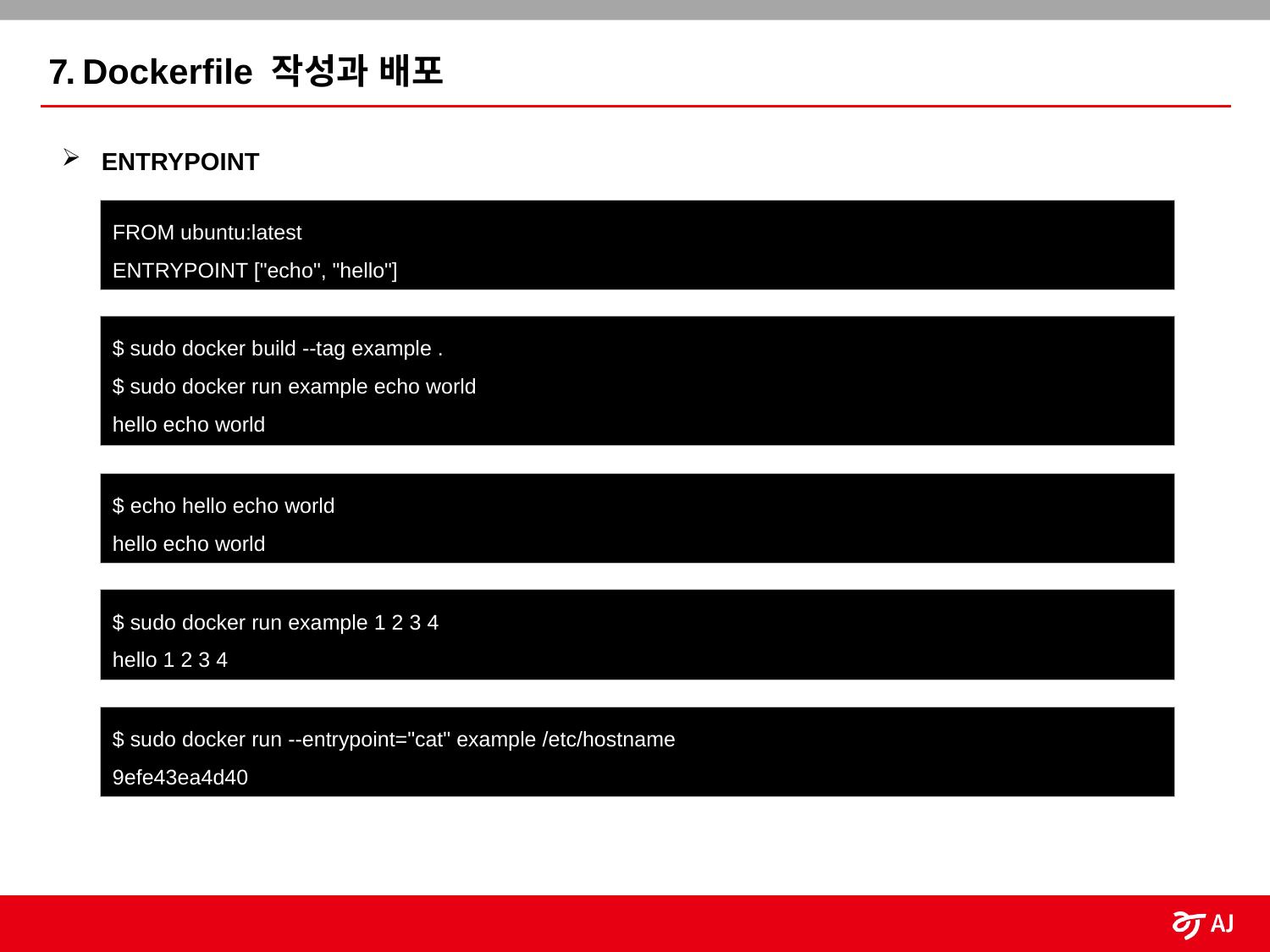

7. Dockerfile 작성과 배포
ENTRYPOINT
FROM ubuntu:latest
ENTRYPOINT ["echo", "hello"]
$ sudo docker build --tag example .
$ sudo docker run example echo world
hello echo world
$ echo hello echo world
hello echo world
$ sudo docker run example 1 2 3 4
hello 1 2 3 4
$ sudo docker run --entrypoint="cat" example /etc/hostname
9efe43ea4d40